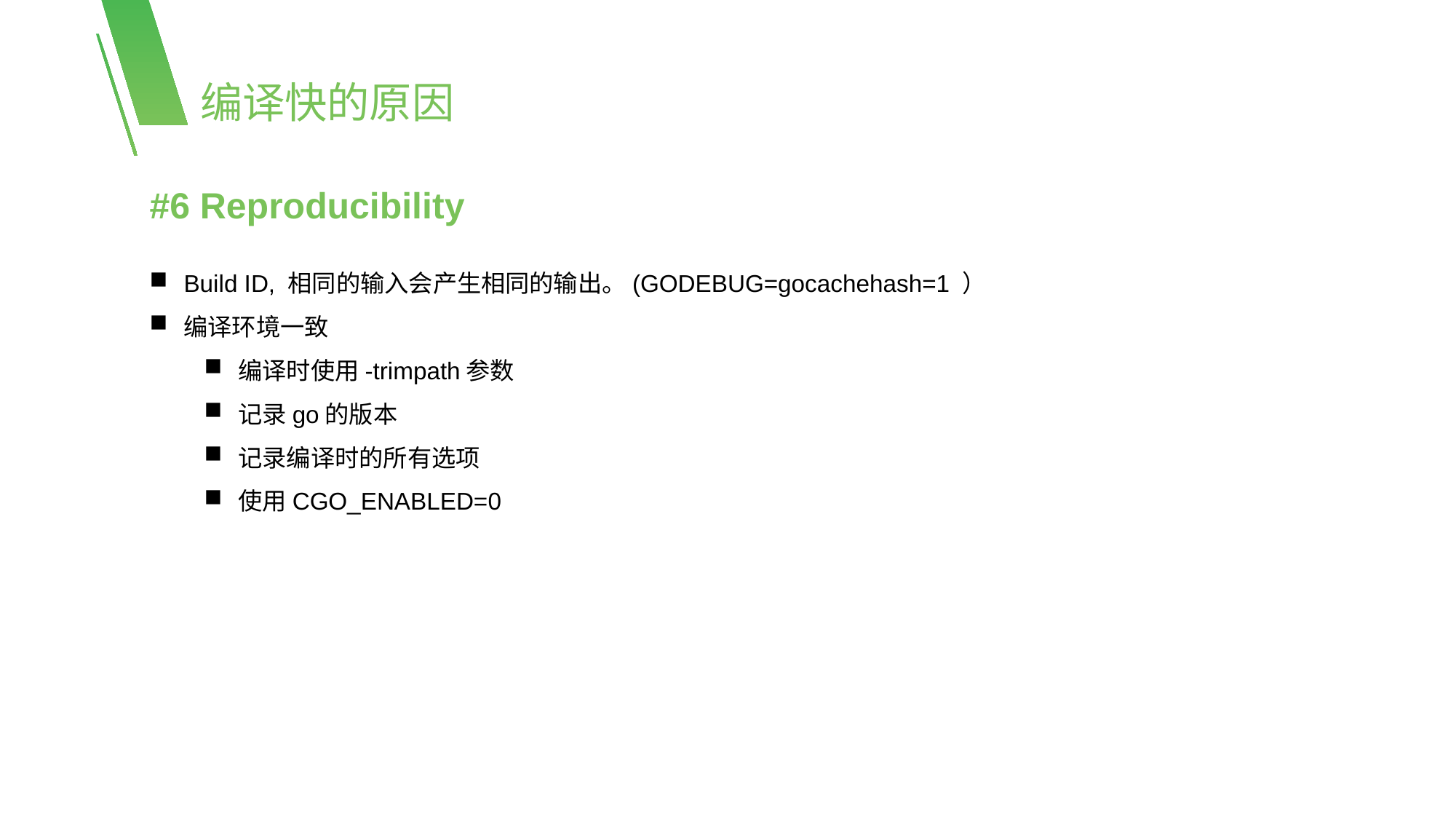

编译快的原因
#6 Reproducibility
Build ID, 相同的输入会产生相同的输出。(GODEBUG=gocachehash=1 ）
编译环境一致
编译时使用-trimpath参数
记录go的版本
记录编译时的所有选项
使用CGO_ENABLED=0